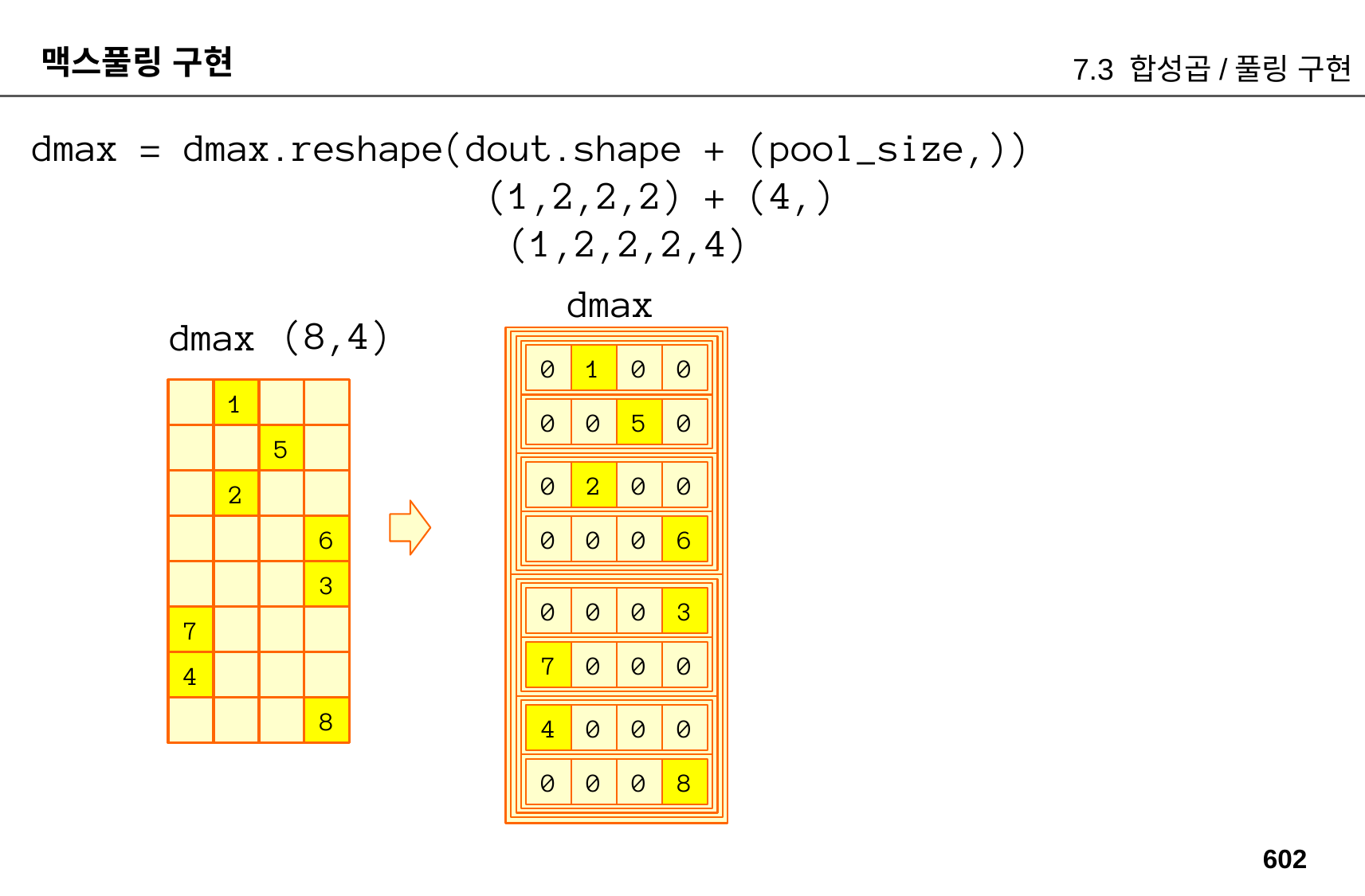

맥스풀링 구현
7.3 합성곱/풀링 구현
dmax = dmax.reshape(dout.shape + (pool_size,))
                     (1,2,2,2) + (4,)
                      (1,2,2,2,4)
dmax
(8,4)
dmax

0
0
1
0

1

0
5
0
0

5

0
0
2
0

2

6
6
0
0
0

3

3
0
0
0
7

0
0
0
7
4

8

0
0
0
4

8
0
0
0